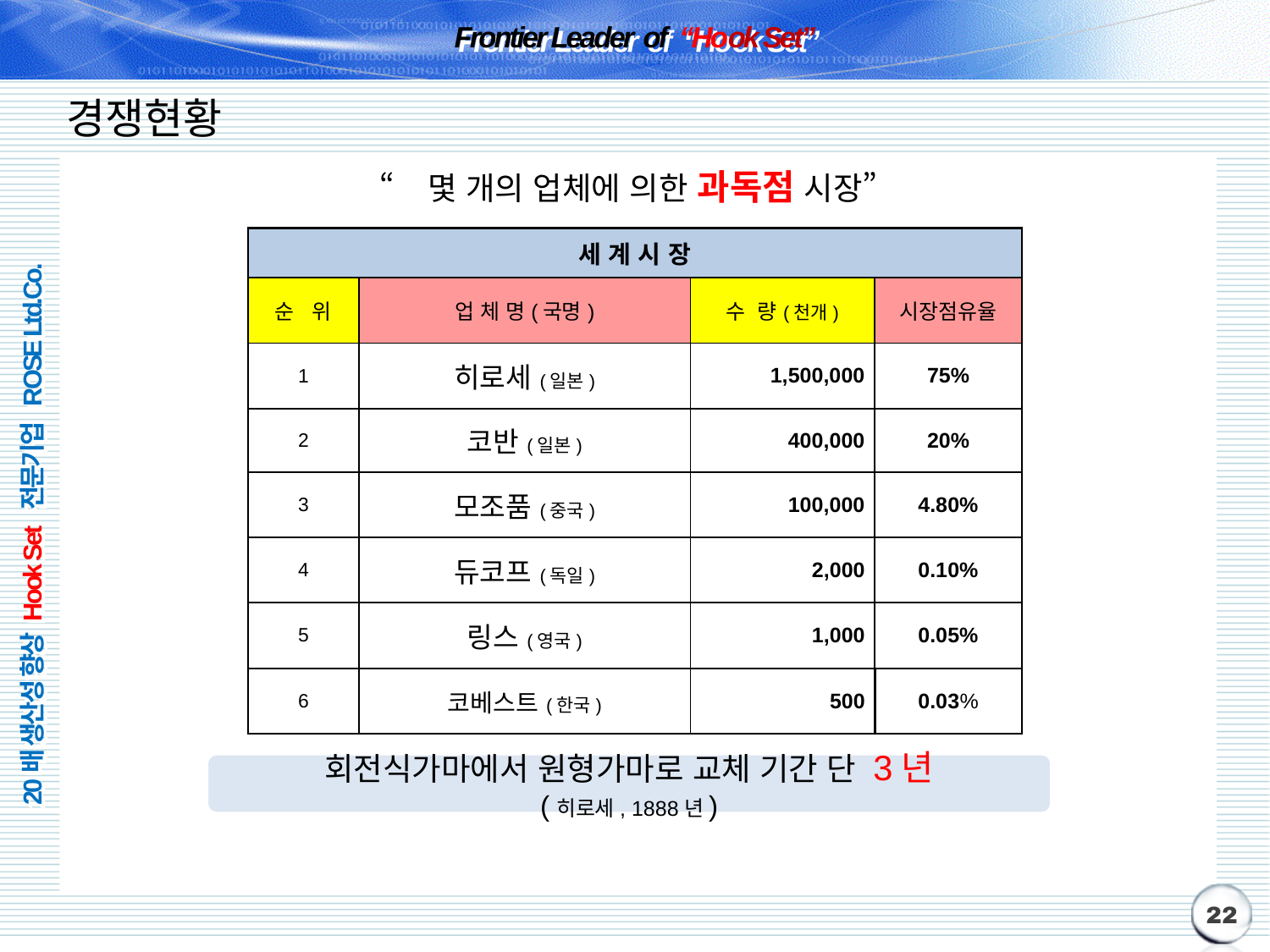

# 경쟁현황
“ 몇 개의 업체에 의한 과독점 시장”
| 세 계 시 장 |  |  |  |
| --- | --- | --- | --- |
| 순 위 | 업 체 명(국명) | 수 량(천개) | 시장점유율 |
| 1 | 히로세(일본) | 1,500,000 | 75% |
| 2 | 코반(일본) | 400,000 | 20% |
| 3 | 모조품(중국) | 100,000 | 4.80% |
| 4 | 듀코프(독일) | 2,000 | 0.10% |
| 5 | 링스(영국) | 1,000 | 0.05% |
| 6 | 코베스트(한국) | 500 | 0.03% |
회전식가마에서 원형가마로 교체 기간 단 3년
(히로세, 1888년)